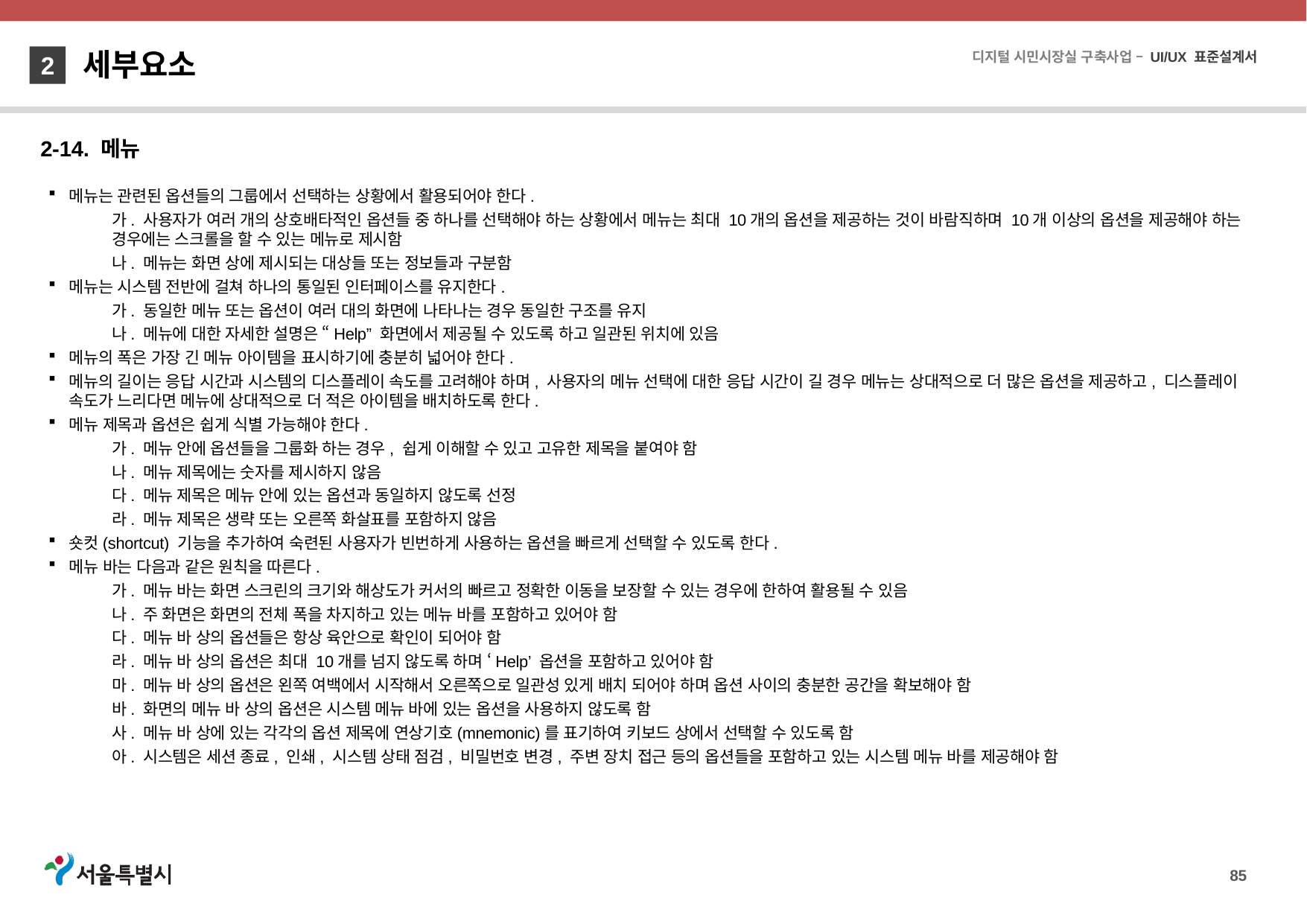

세부요소
2
2-14. 메뉴
메뉴는 관련된 옵션들의 그룹에서 선택하는 상황에서 활용되어야 한다.
가. 사용자가 여러 개의 상호배타적인 옵션들 중 하나를 선택해야 하는 상황에서 메뉴는 최대 10개의 옵션을 제공하는 것이 바람직하며 10개 이상의 옵션을 제공해야 하는 경우에는 스크롤을 할 수 있는 메뉴로 제시함
나. 메뉴는 화면 상에 제시되는 대상들 또는 정보들과 구분함
메뉴는 시스템 전반에 걸쳐 하나의 통일된 인터페이스를 유지한다.
가. 동일한 메뉴 또는 옵션이 여러 대의 화면에 나타나는 경우 동일한 구조를 유지
나. 메뉴에 대한 자세한 설명은 “Help” 화면에서 제공될 수 있도록 하고 일관된 위치에 있음
메뉴의 폭은 가장 긴 메뉴 아이템을 표시하기에 충분히 넓어야 한다.
메뉴의 길이는 응답 시간과 시스템의 디스플레이 속도를 고려해야 하며, 사용자의 메뉴 선택에 대한 응답 시간이 길 경우 메뉴는 상대적으로 더 많은 옵션을 제공하고, 디스플레이 속도가 느리다면 메뉴에 상대적으로 더 적은 아이템을 배치하도록 한다.
메뉴 제목과 옵션은 쉽게 식별 가능해야 한다.
가. 메뉴 안에 옵션들을 그룹화 하는 경우, 쉽게 이해할 수 있고 고유한 제목을 붙여야 함
나. 메뉴 제목에는 숫자를 제시하지 않음
다. 메뉴 제목은 메뉴 안에 있는 옵션과 동일하지 않도록 선정
라. 메뉴 제목은 생략 또는 오른쪽 화살표를 포함하지 않음
숏컷(shortcut) 기능을 추가하여 숙련된 사용자가 빈번하게 사용하는 옵션을 빠르게 선택할 수 있도록 한다.
메뉴 바는 다음과 같은 원칙을 따른다.
가. 메뉴 바는 화면 스크린의 크기와 해상도가 커서의 빠르고 정확한 이동을 보장할 수 있는 경우에 한하여 활용될 수 있음
나. 주 화면은 화면의 전체 폭을 차지하고 있는 메뉴 바를 포함하고 있어야 함
다. 메뉴 바 상의 옵션들은 항상 육안으로 확인이 되어야 함
라. 메뉴 바 상의 옵션은 최대 10개를 넘지 않도록 하며 ‘Help’ 옵션을 포함하고 있어야 함
마. 메뉴 바 상의 옵션은 왼쪽 여백에서 시작해서 오른쪽으로 일관성 있게 배치 되어야 하며 옵션 사이의 충분한 공간을 확보해야 함
바. 화면의 메뉴 바 상의 옵션은 시스템 메뉴 바에 있는 옵션을 사용하지 않도록 함
사. 메뉴 바 상에 있는 각각의 옵션 제목에 연상기호(mnemonic)를 표기하여 키보드 상에서 선택할 수 있도록 함
아. 시스템은 세션 종료, 인쇄, 시스템 상태 점검, 비밀번호 변경, 주변 장치 접근 등의 옵션들을 포함하고 있는 시스템 메뉴 바를 제공해야 함